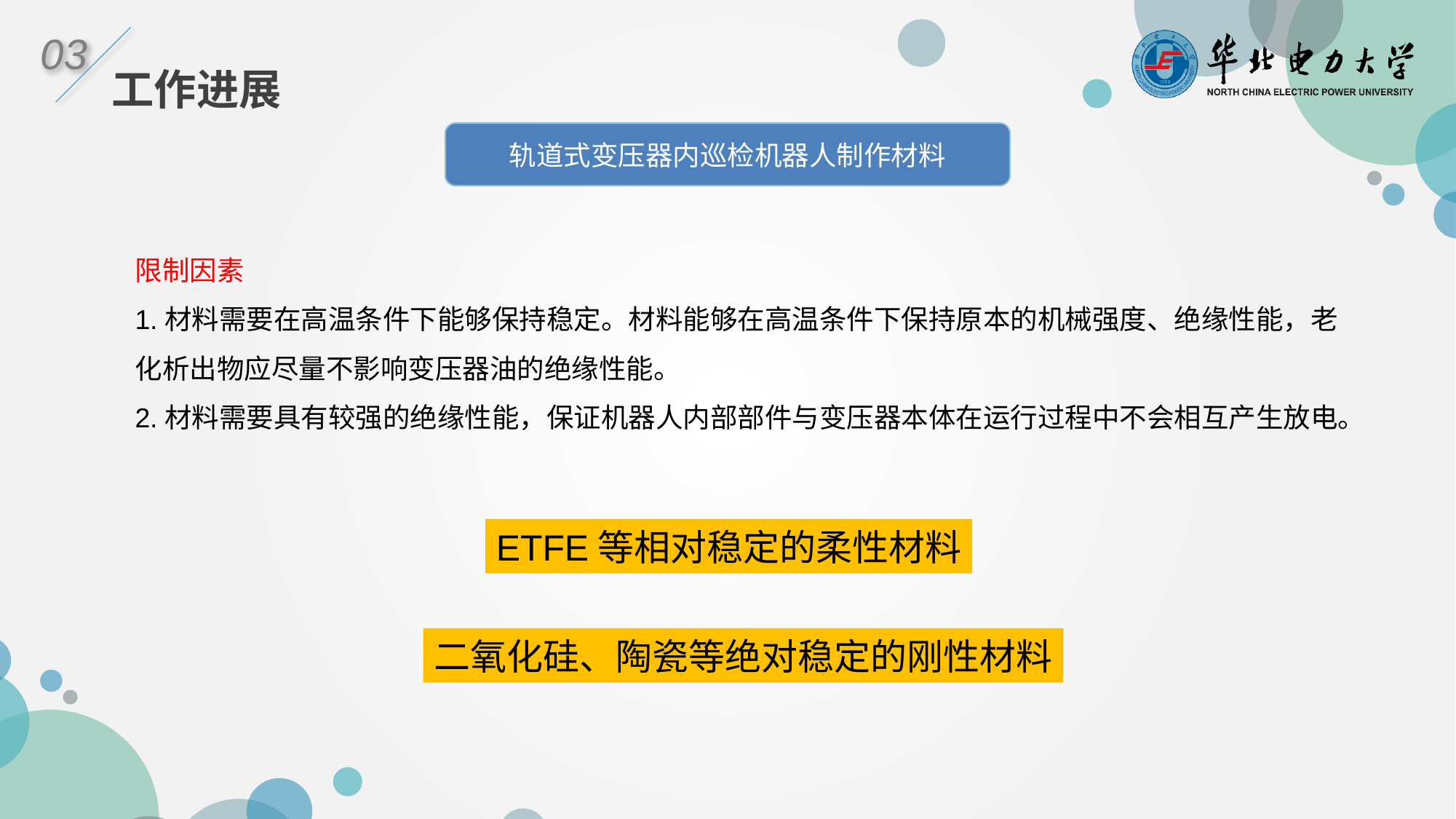

03
工作进展
轨道式变压器内巡检机器人制作材料
限制因素
1.材料需要在高温条件下能够保持稳定。材料能够在高温条件下保持原本的机械强度、绝缘性能，老化析出物应尽量不影响变压器油的绝缘性能。
2.材料需要具有较强的绝缘性能，保证机器人内部部件与变压器本体在运行过程中不会相互产生放电。
ETFE等相对稳定的柔性材料
二氧化硅、陶瓷等绝对稳定的刚性材料